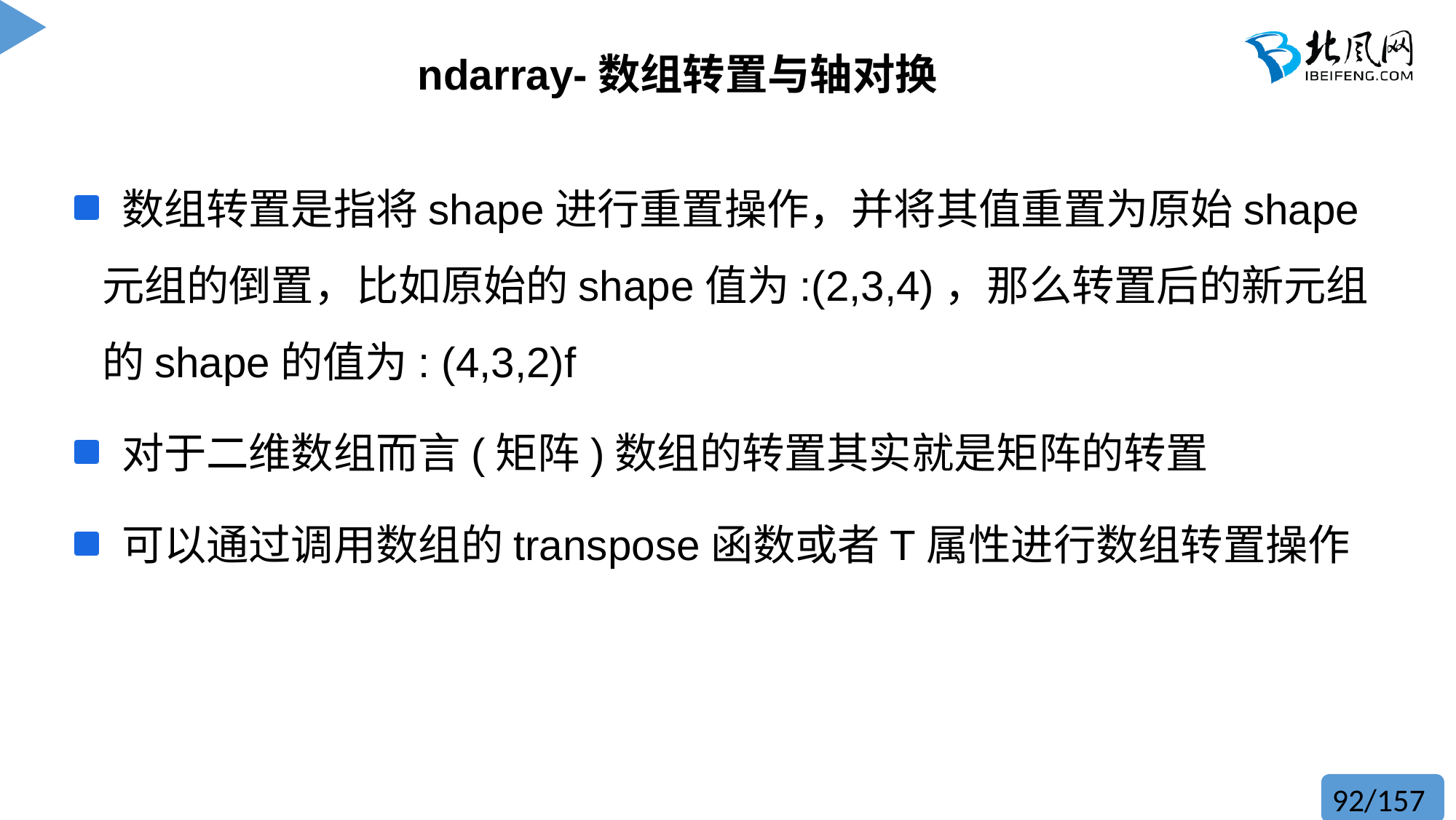

# ndarray-数组转置与轴对换
 数组转置是指将shape进行重置操作，并将其值重置为原始shape元组的倒置，比如原始的shape值为:(2,3,4)，那么转置后的新元组的shape的值为: (4,3,2)f
 对于二维数组而言(矩阵)数组的转置其实就是矩阵的转置
 可以通过调用数组的transpose函数或者T属性进行数组转置操作